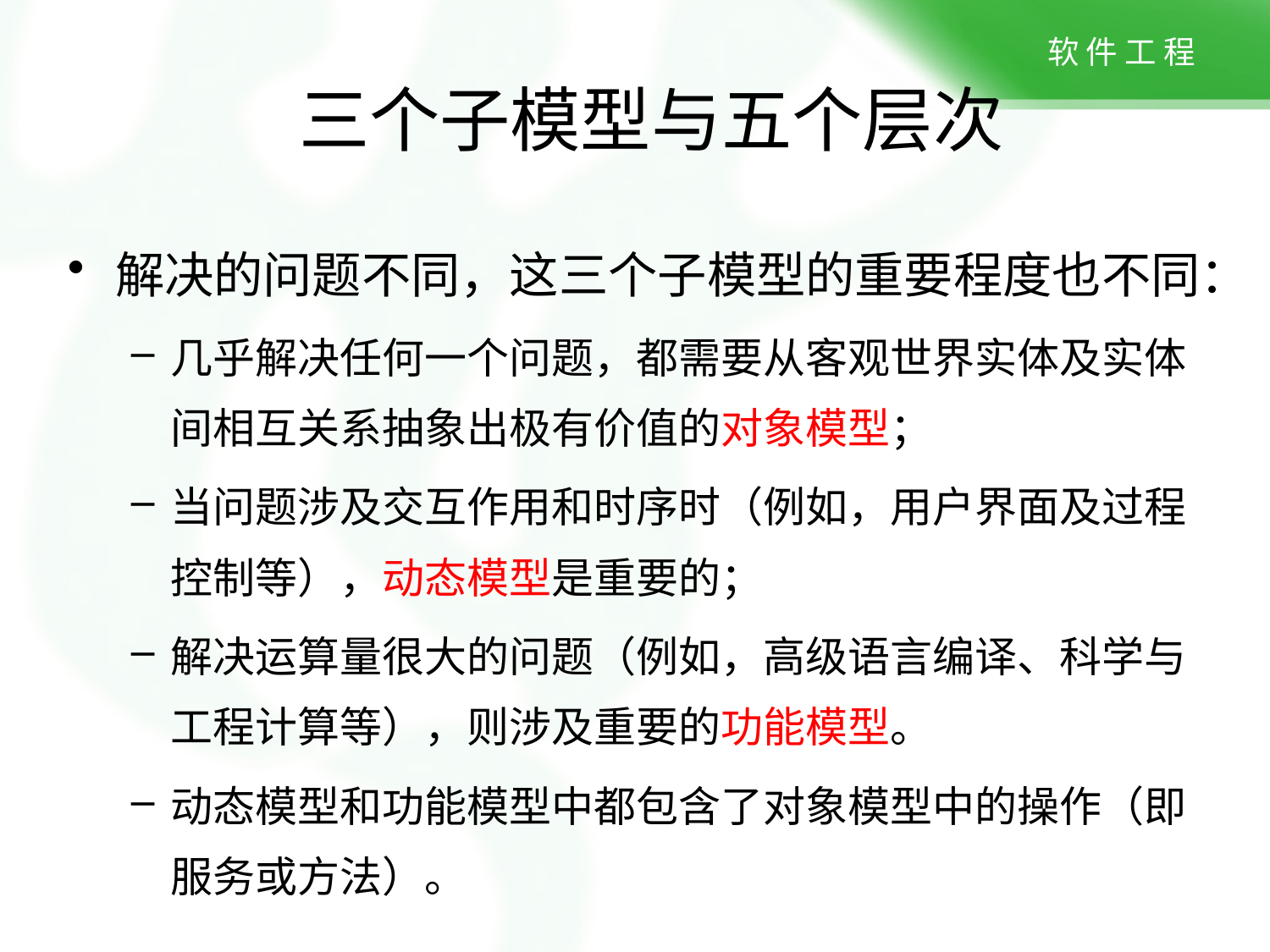

# 三个子模型与五个层次
解决的问题不同，这三个子模型的重要程度也不同：
几乎解决任何一个问题，都需要从客观世界实体及实体间相互关系抽象出极有价值的对象模型；
当问题涉及交互作用和时序时（例如，用户界面及过程控制等），动态模型是重要的；
解决运算量很大的问题（例如，高级语言编译、科学与工程计算等），则涉及重要的功能模型。
动态模型和功能模型中都包含了对象模型中的操作（即服务或方法）。